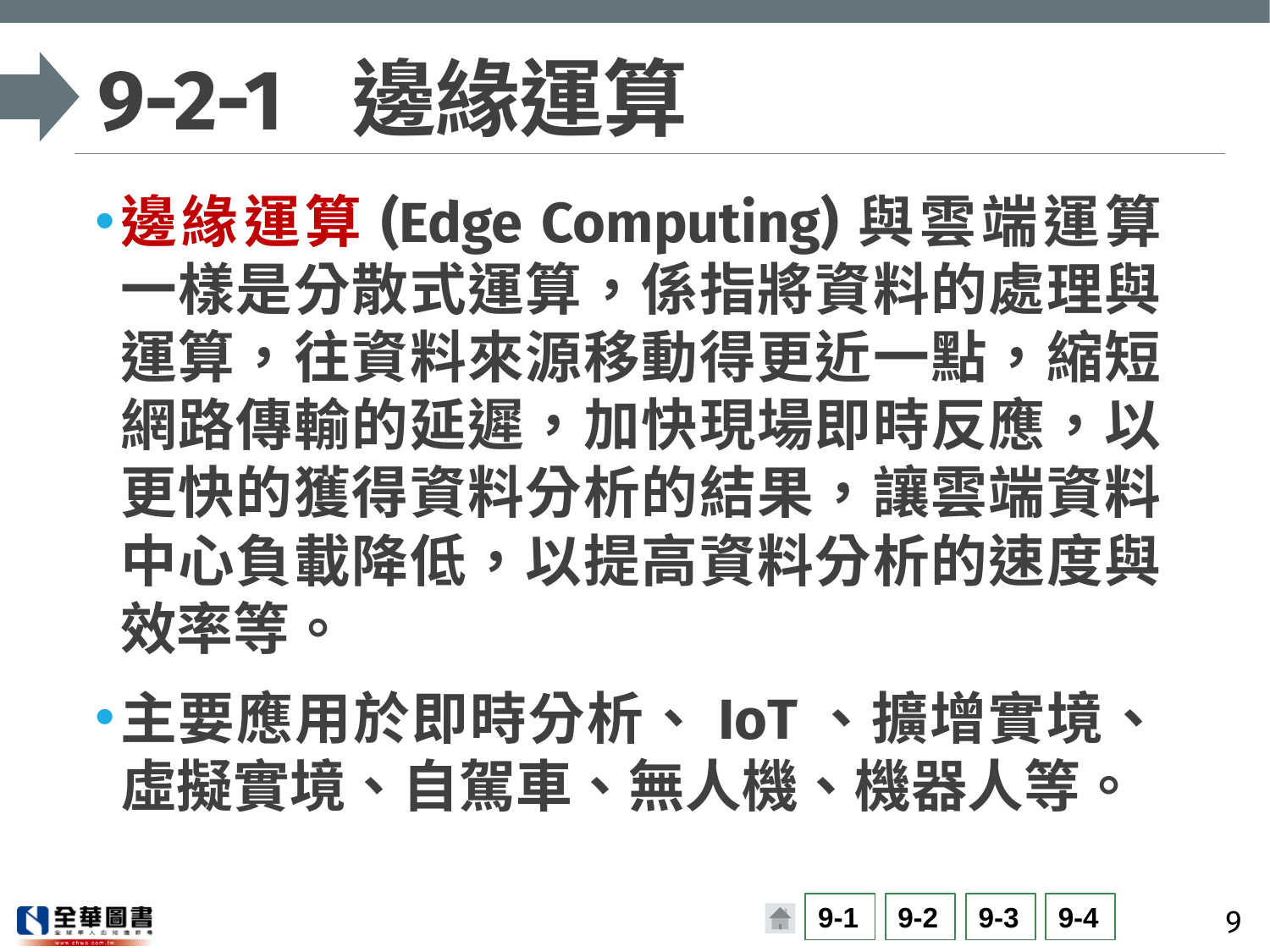

# 9-2-1	邊緣運算
邊緣運算(Edge Computing)與雲端運算一樣是分散式運算，係指將資料的處理與運算，往資料來源移動得更近一點，縮短網路傳輸的延遲，加快現場即時反應，以更快的獲得資料分析的結果，讓雲端資料中心負載降低，以提高資料分析的速度與效率等。
主要應用於即時分析、IoT、擴增實境、虛擬實境、自駕車、無人機、機器人等。
9